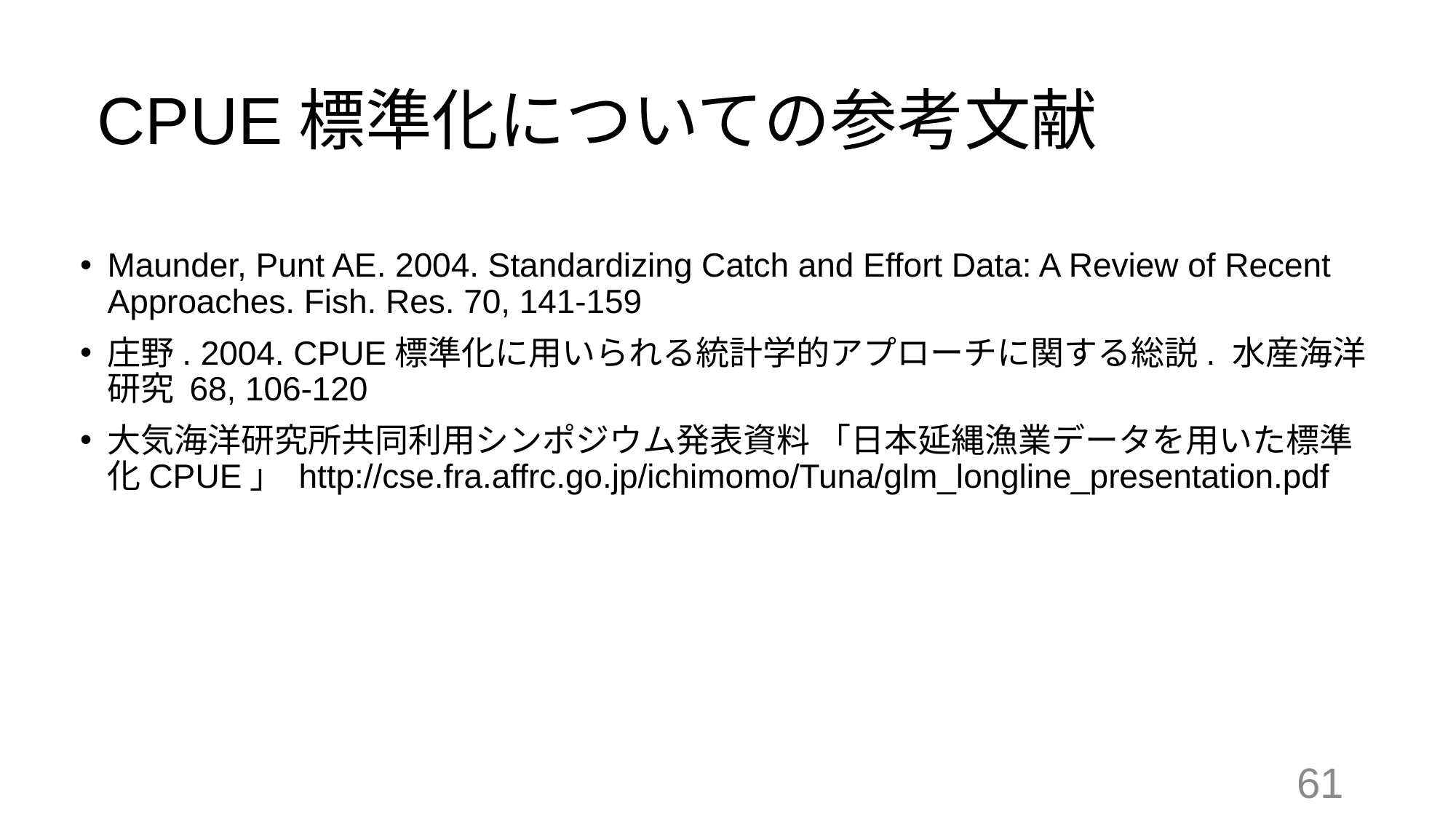

# CPUE標準化についての参考文献
Maunder, Punt AE. 2004. Standardizing Catch and Effort Data: A Review of Recent Approaches. Fish. Res. 70, 141-159
庄野. 2004. CPUE標準化に用いられる統計学的アプローチに関する総説. 水産海洋研究 68, 106-120
大気海洋研究所共同利用シンポジウム発表資料 「日本延縄漁業データを用いた標準化CPUE」 http://cse.fra.affrc.go.jp/ichimomo/Tuna/glm_longline_presentation.pdf

61